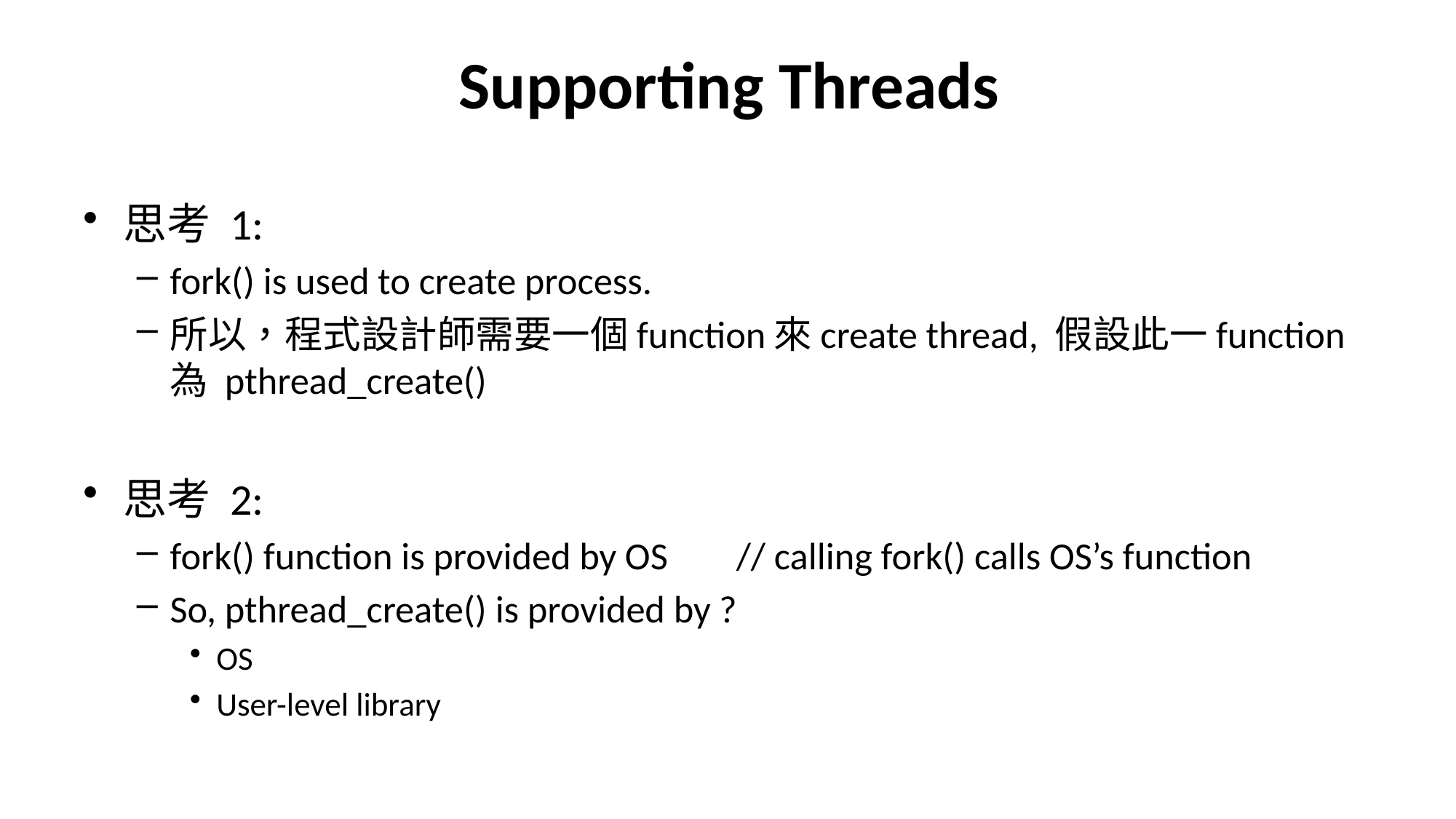

# Supporting Threads
思考 1:
fork() is used to create process.
所以，程式設計師需要一個function來create thread, 假設此一function 為 pthread_create()

思考 2:
fork() function is provided by OS        // calling fork() calls OS’s function
So, pthread_create() is provided by ?
OS
User-level library